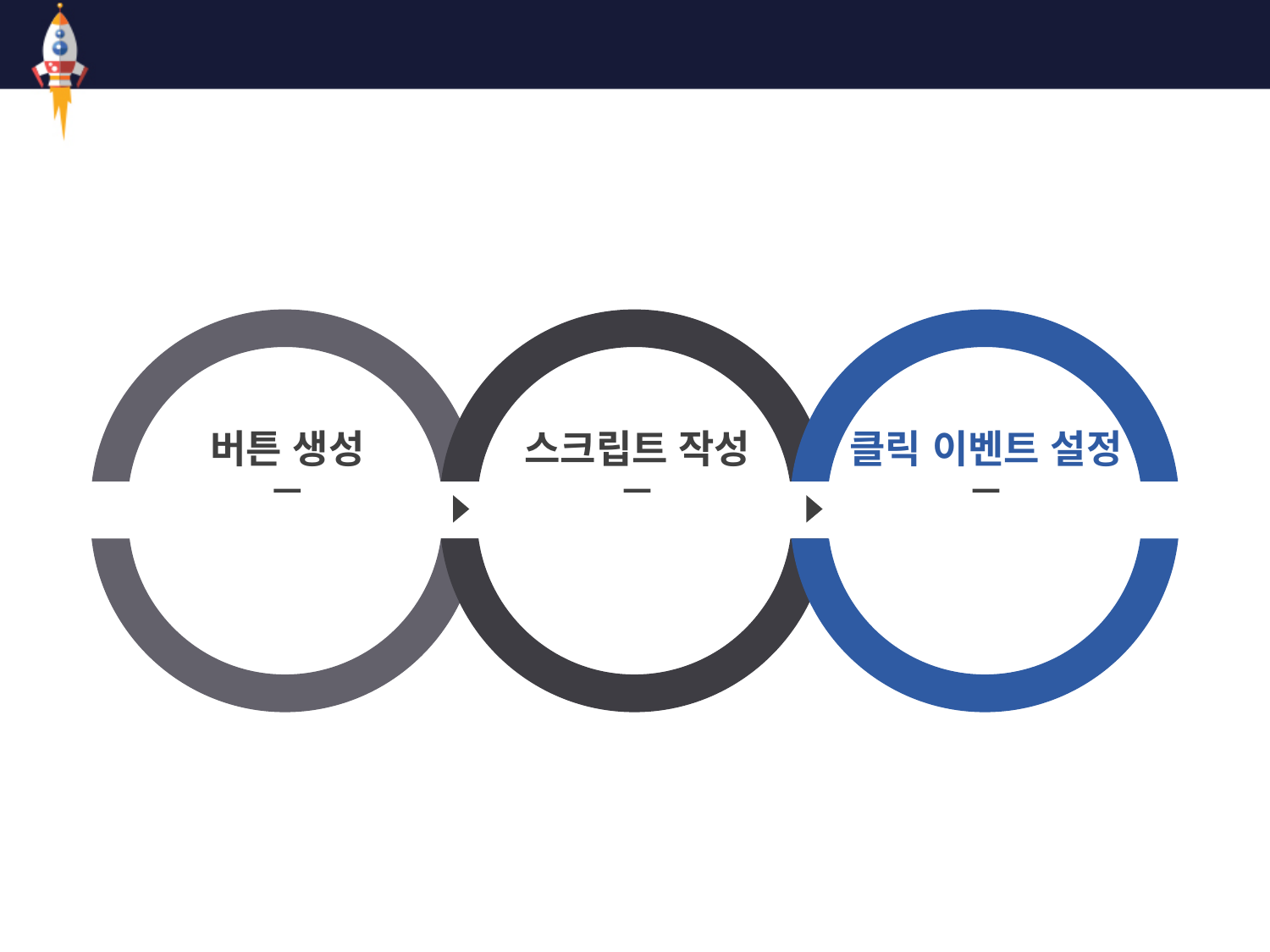

# 버튼을 이용한 Player 이동

버튼 생성
스크립트 작성
클릭 이벤트 설정